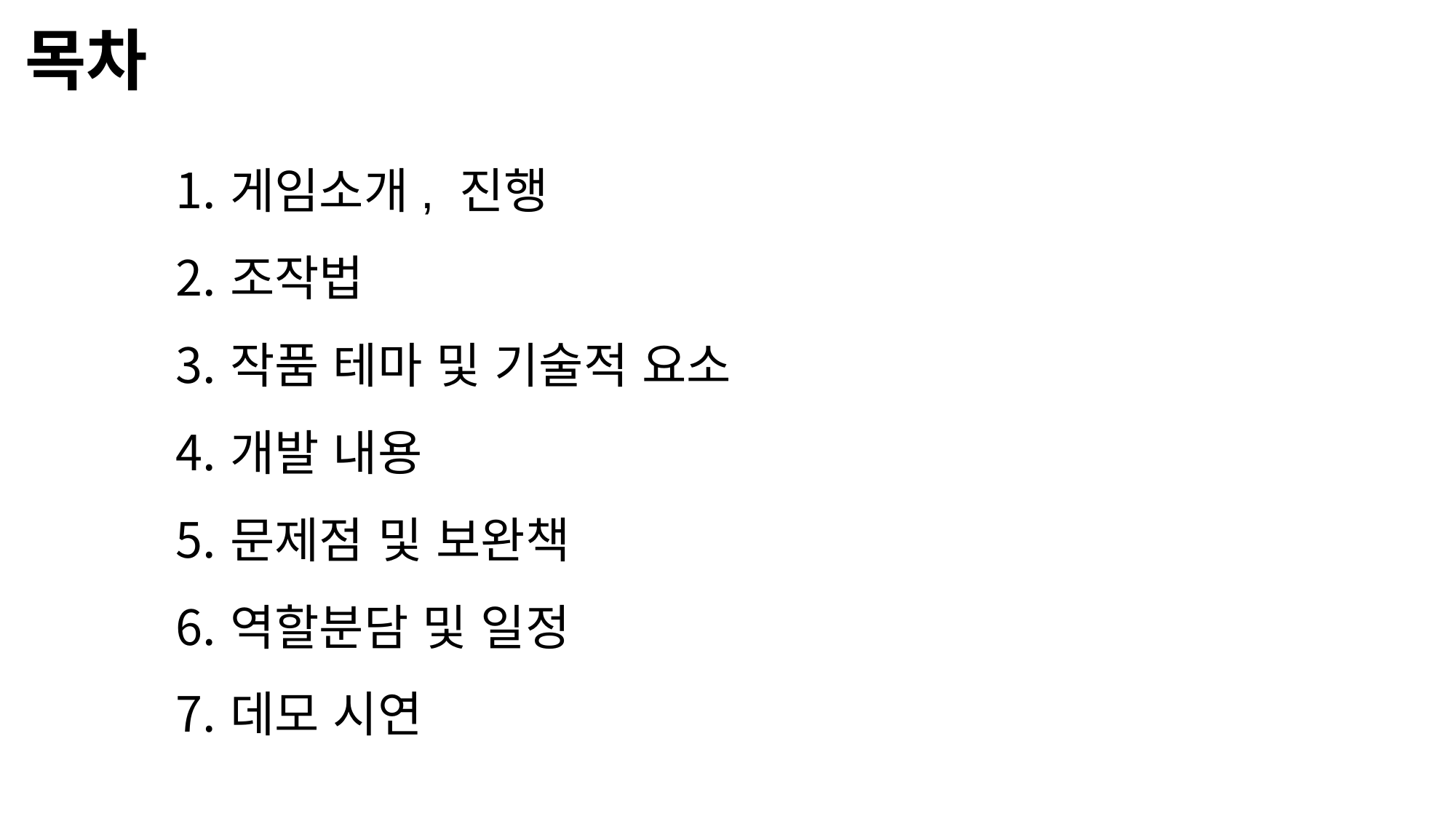

목차
게임소개, 진행
조작법
작품 테마 및 기술적 요소
개발 내용
문제점 및 보완책
역할분담 및 일정
데모 시연